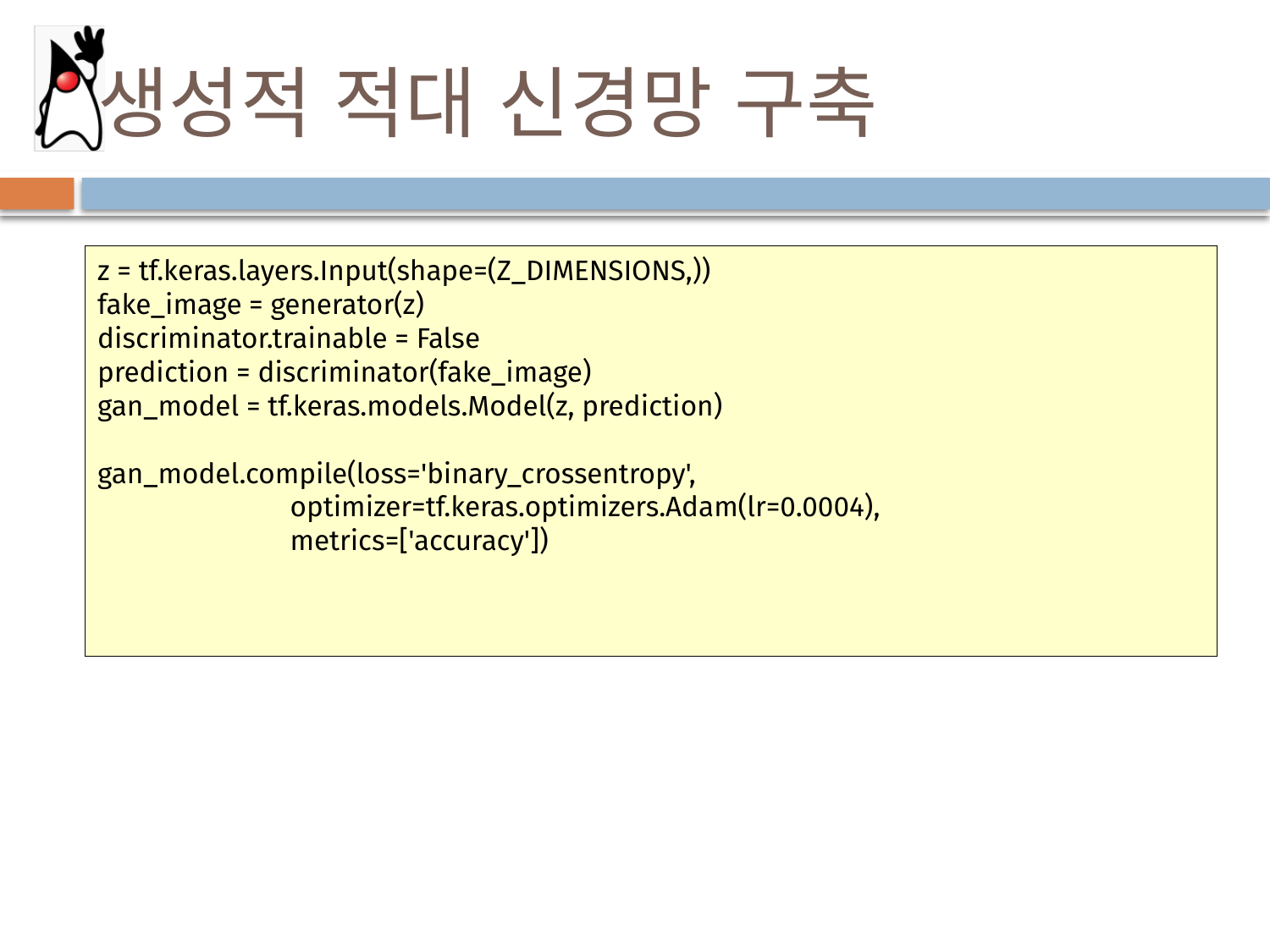

# 생성적 적대 신경망 구축
z = tf.keras.layers.Input(shape=(Z_DIMENSIONS,))
fake_image = generator(z)
discriminator.trainable = False
prediction = discriminator(fake_image)
gan_model = tf.keras.models.Model(z, prediction)

gan_model.compile(loss='binary_crossentropy',
                          optimizer=tf.keras.optimizers.Adam(lr=0.0004),
                          metrics=['accuracy'])